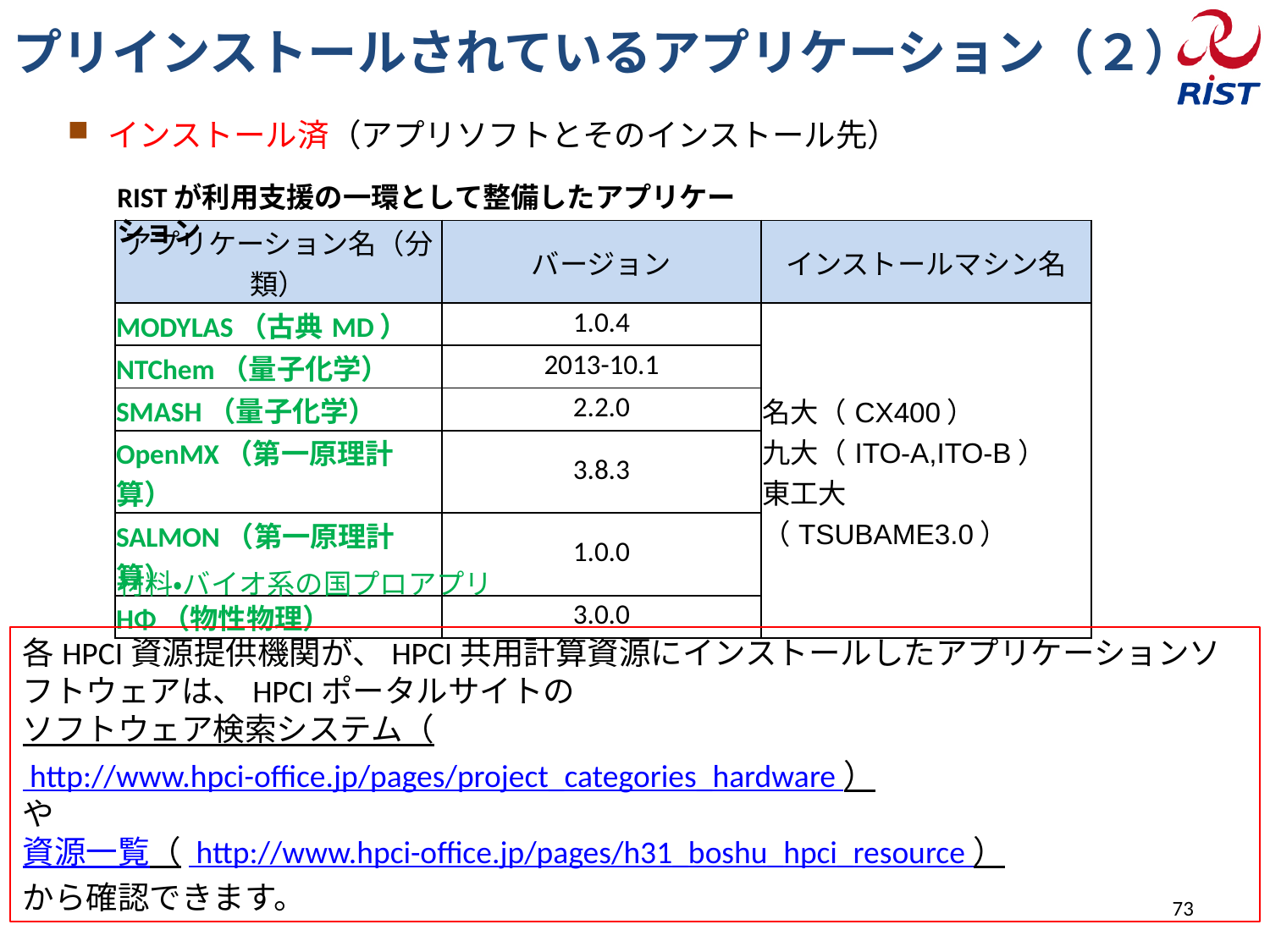

プリインストールされているアプリケーション（２）
インストール済（アプリソフトとそのインストール先）

RISTが利用支援の一環として整備したアプリケーション
| アプリケーション名（分類） | バージョン | インストールマシン名 |
| --- | --- | --- |
| MODYLAS（古典MD） | 1.0.4 | 名大（CX400） 九大（ITO-A,ITO-B） 東工大（TSUBAME3.0） |
| NTChem（量子化学） | 2013-10.1 |  |
| SMASH（量子化学） | 2.2.0 |  |
| OpenMX（第一原理計算） | 3.8.3 |  |
| SALMON（第一原理計算） | 1.0.0 |  |
| HΦ（物性物理） | 3.0.0 |  |
材料・バイオ系の国プロアプリ
各HPCI資源提供機関が、HPCI共用計算資源にインストールしたアプリケーションソフトウェアは、HPCIポータルサイトの
ソフトウェア検索システム（ http://www.hpci-office.jp/pages/project_categories_hardware ）
や
資源一覧（ http://www.hpci-office.jp/pages/h31_boshu_hpci_resource ）
から確認できます。
73